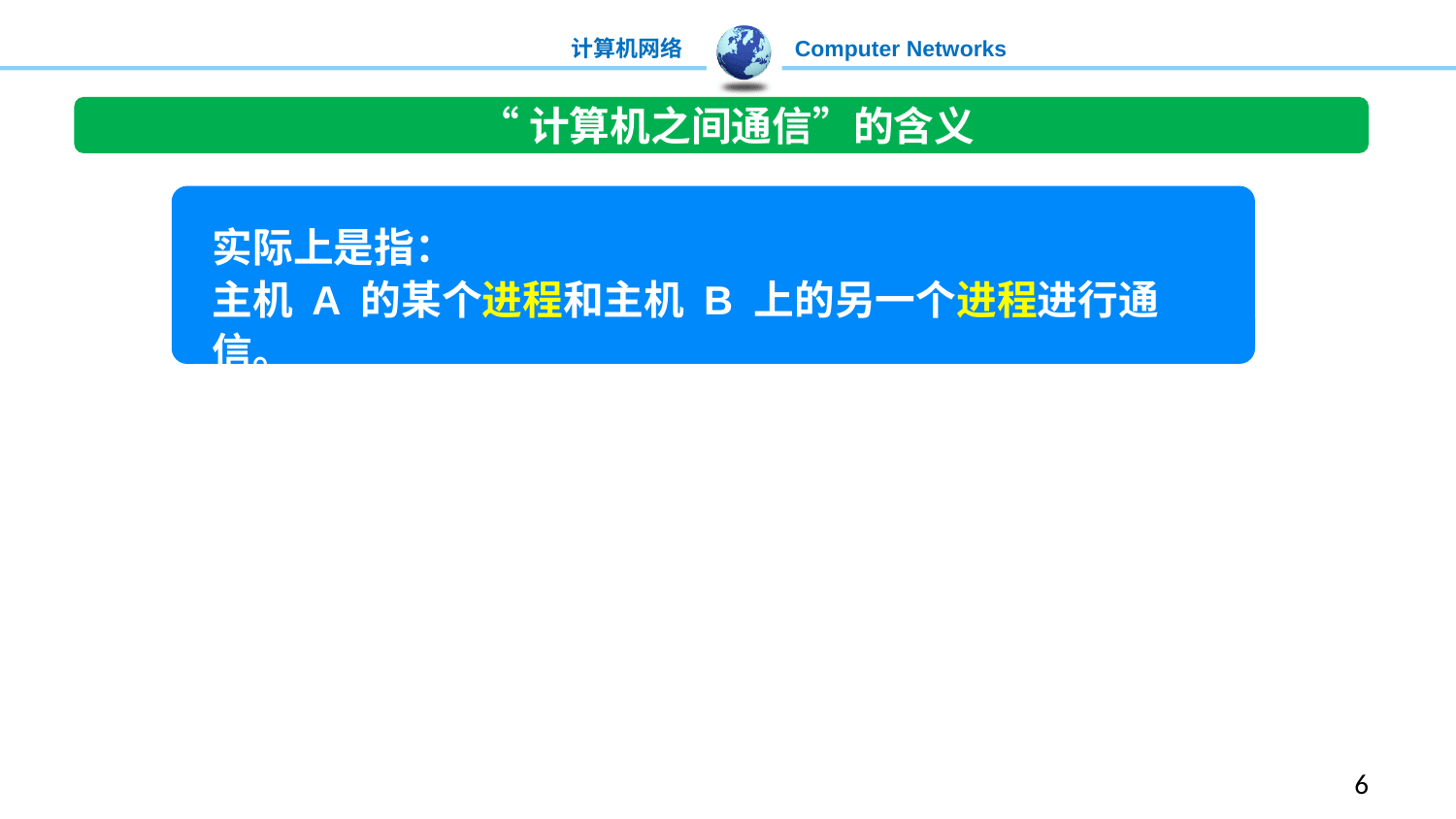

“计算机之间通信”的含义

实际上是指：
主机 A 的某个进程和主机 B 上的另一个进程进行通信。
6